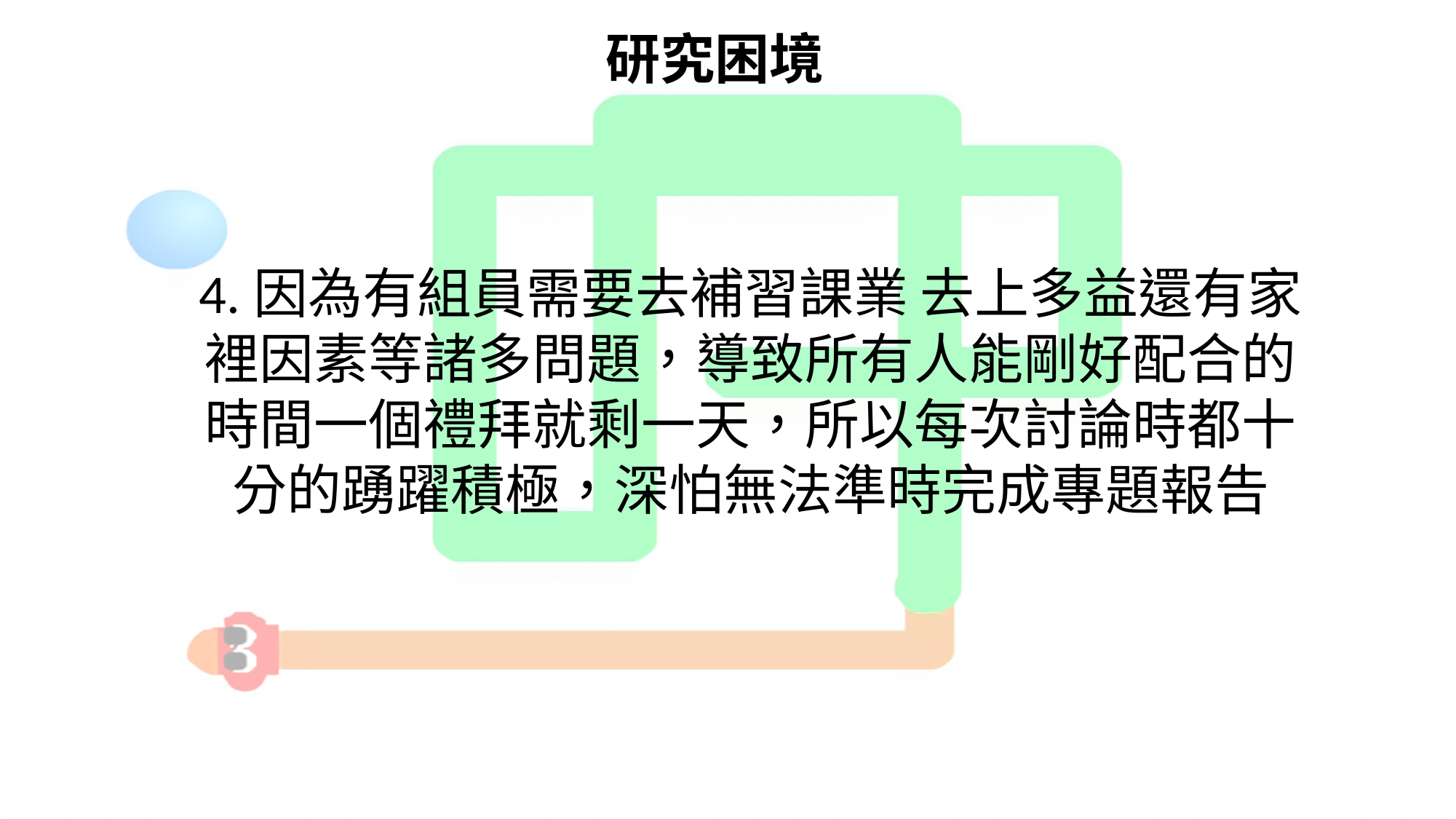

研究困境
4.因為有組員需要去補習課業 去上多益還有家裡因素等諸多問題，導致所有人能剛好配合的時間一個禮拜就剩一天，所以每次討論時都十分的踴躍積極，深怕無法準時完成專題報告